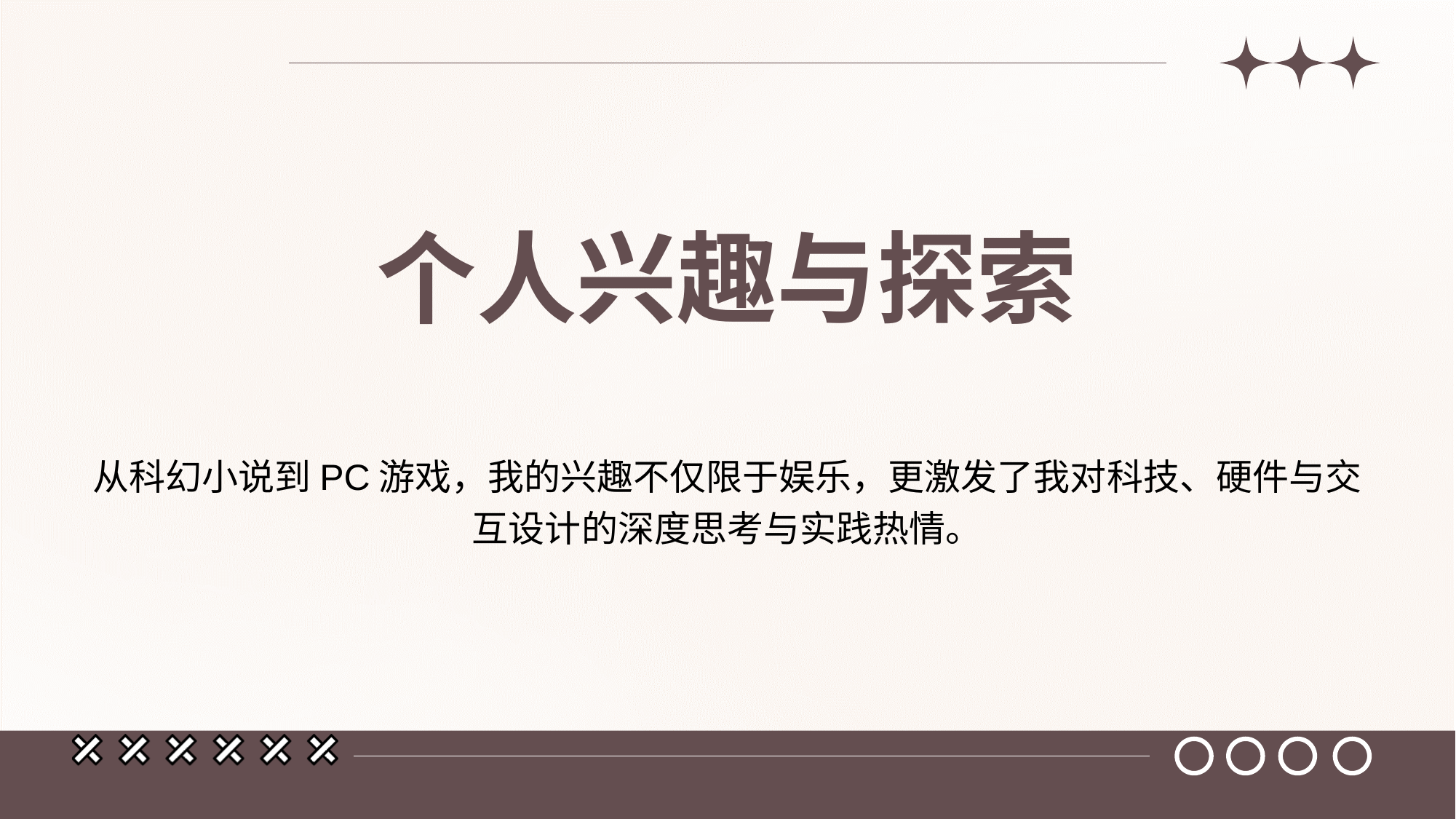

# 个人兴趣与探索
从科幻小说到PC游戏，我的兴趣不仅限于娱乐，更激发了我对科技、硬件与交互设计的深度思考与实践热情。